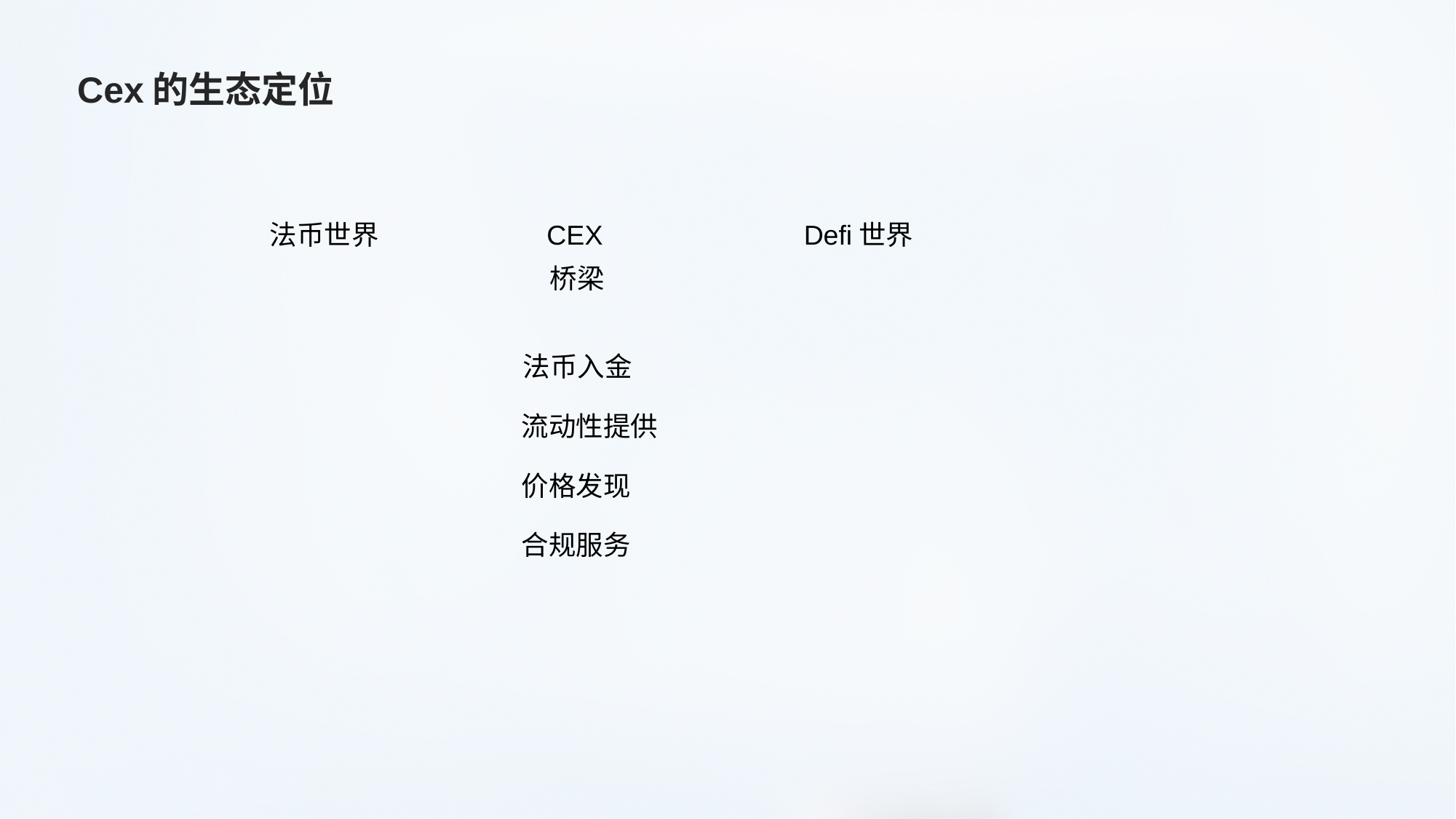

Cex的生态定位
法币世界
CEX
Defi世界
桥梁
法币入金
流动性提供
价格发现
合规服务